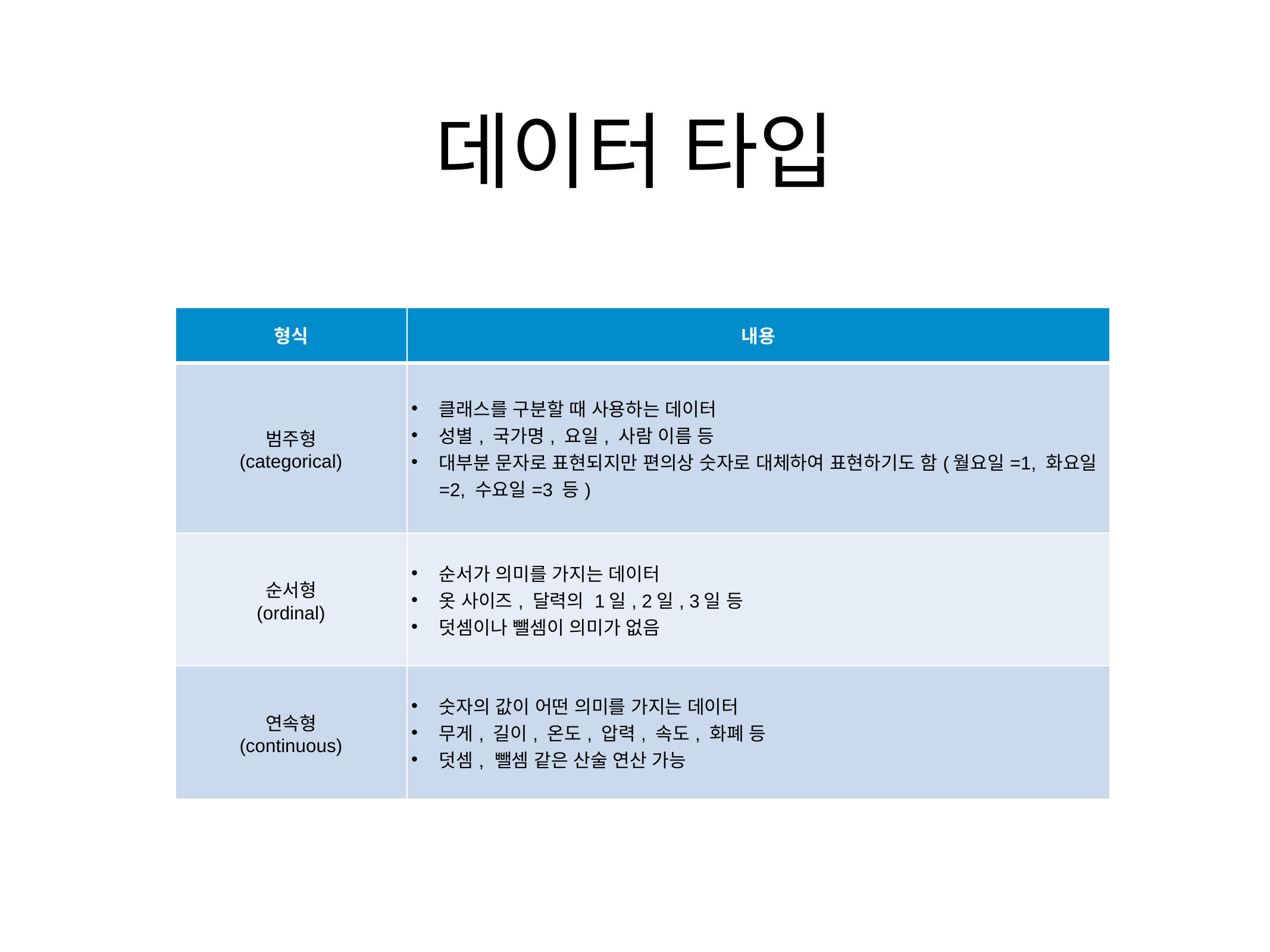

# 데이터 타입

| 형식 | 내용 |
| --- | --- |
| 범주형 (categorical) | 클래스를 구분할 때 사용하는 데이터 성별, 국가명, 요일, 사람 이름 등 대부분 문자로 표현되지만 편의상 숫자로 대체하여 표현하기도 함(월요일=1, 화요일=2, 수요일=3 등) |
| 순서형 (ordinal) | 순서가 의미를 가지는 데이터 옷 사이즈, 달력의 1일, 2일, 3일 등 덧셈이나 뺄셈이 의미가 없음 |
| 연속형 (continuous) | 숫자의 값이 어떤 의미를 가지는 데이터 무게, 길이, 온도, 압력, 속도, 화폐 등 덧셈, 뺄셈 같은 산술 연산 가능 |
36